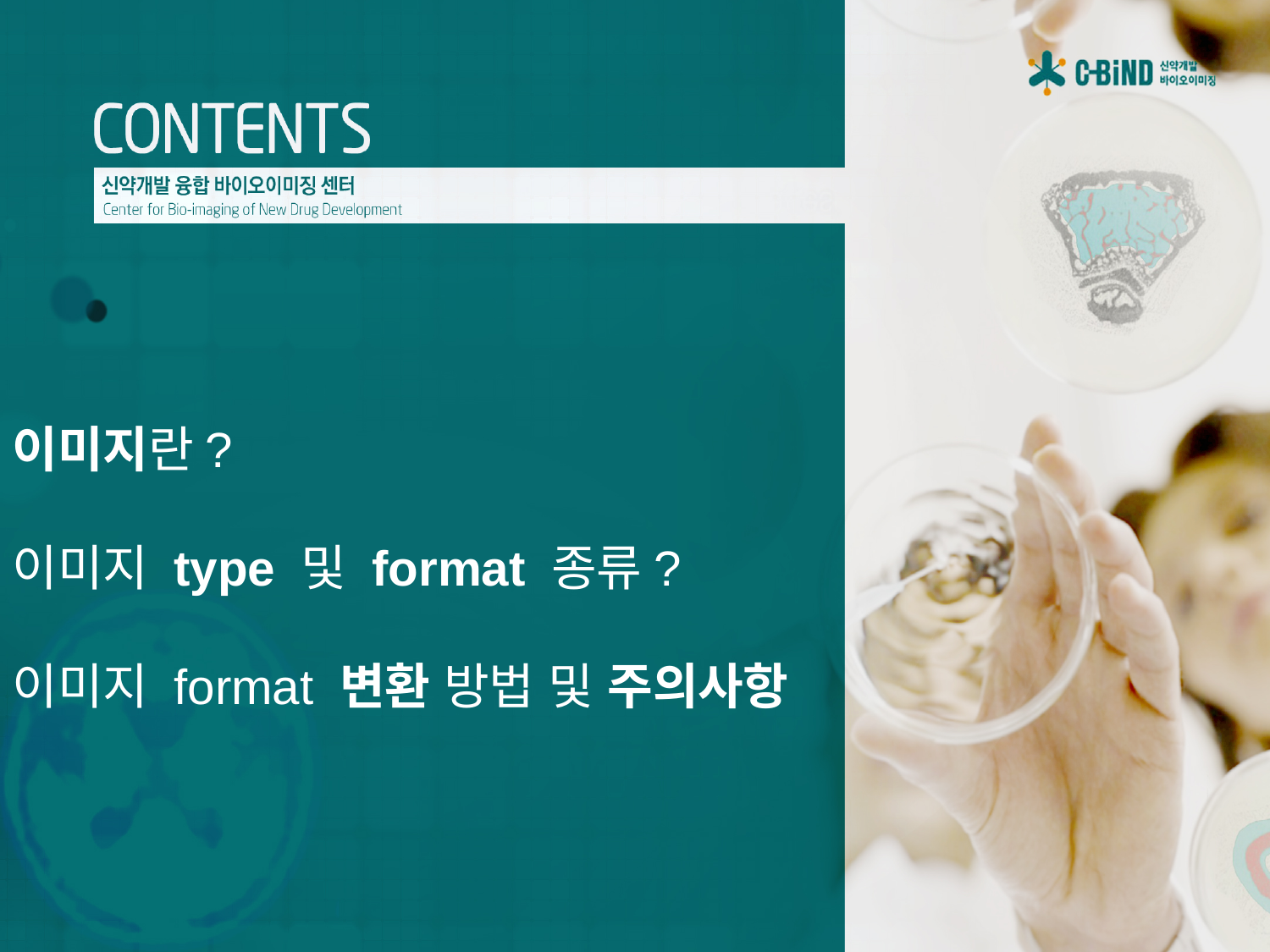

이미지란?
이미지 type 및 format 종류?
이미지 format 변환 방법 및 주의사항